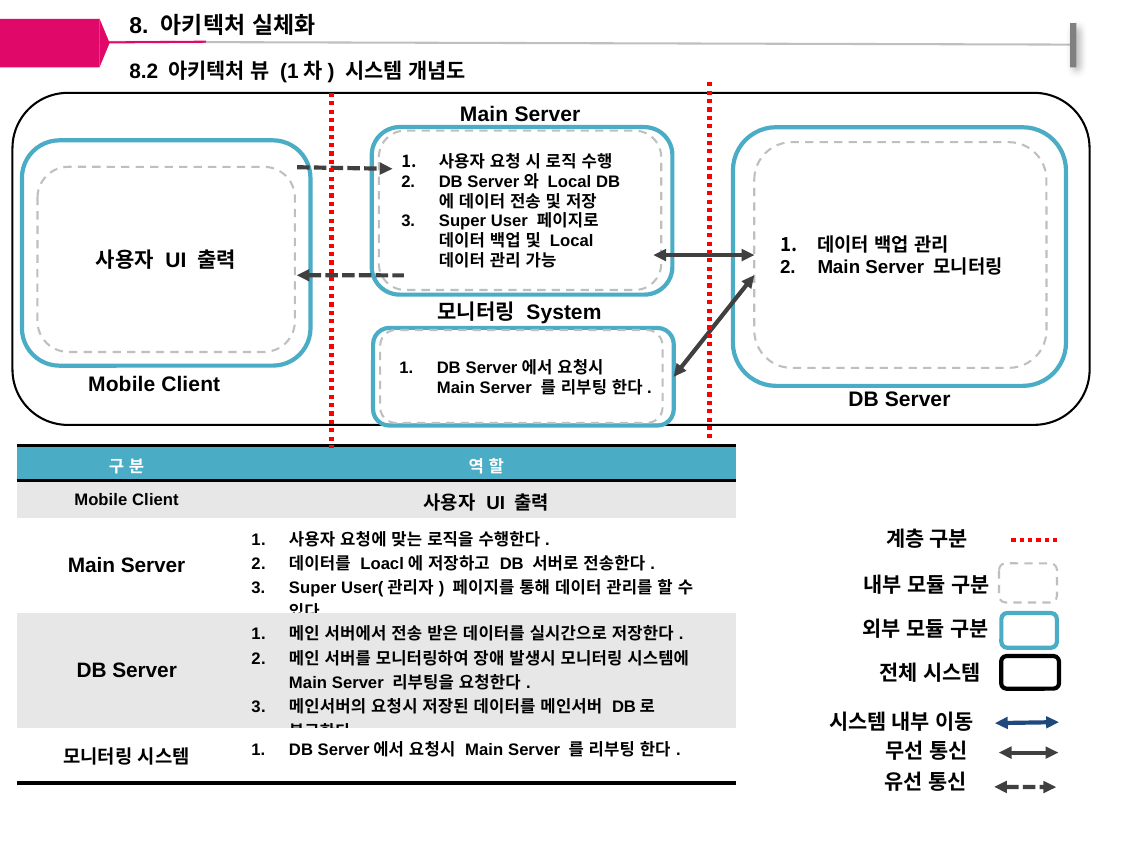

8. 아키텍처 실체화
8.2 아키텍처 뷰 (1차) 시스템 개념도

Main Server

사용자 요청 시 로직 수행
DB Server와 Local DB에 데이터 전송 및 저장
Super User 페이지로 데이터 백업 및 Local 데이터 관리 가능

데이터 백업 관리
Main Server 모니터링

Mobile Client
사용자 UI 출력
모니터링 System

DB Server에서 요청시 Main Server 를 리부팅 한다.

DB Server
| 구 분 | 역 할 |
| --- | --- |
| Mobile Client | 사용자 UI 출력 |
| Main Server | 사용자 요청에 맞는 로직을 수행한다. 데이터를 Loacl에 저장하고 DB 서버로 전송한다. Super User(관리자) 페이지를 통해 데이터 관리를 할 수 있다. |
| DB Server | 메인 서버에서 전송 받은 데이터를 실시간으로 저장한다. 메인 서버를 모니터링하여 장애 발생시 모니터링 시스템에 Main Server 리부팅을 요청한다. 메인서버의 요청시 저장된 데이터를 메인서버 DB로 복구한다. |
| 모니터링 시스템 | DB Server에서 요청시 Main Server 를 리부팅 한다. |
계층 구분

내부 모듈 구분
외부 모듈 구분

전체 시스템

시스템 내부 이동
무선 통신
유선 통신